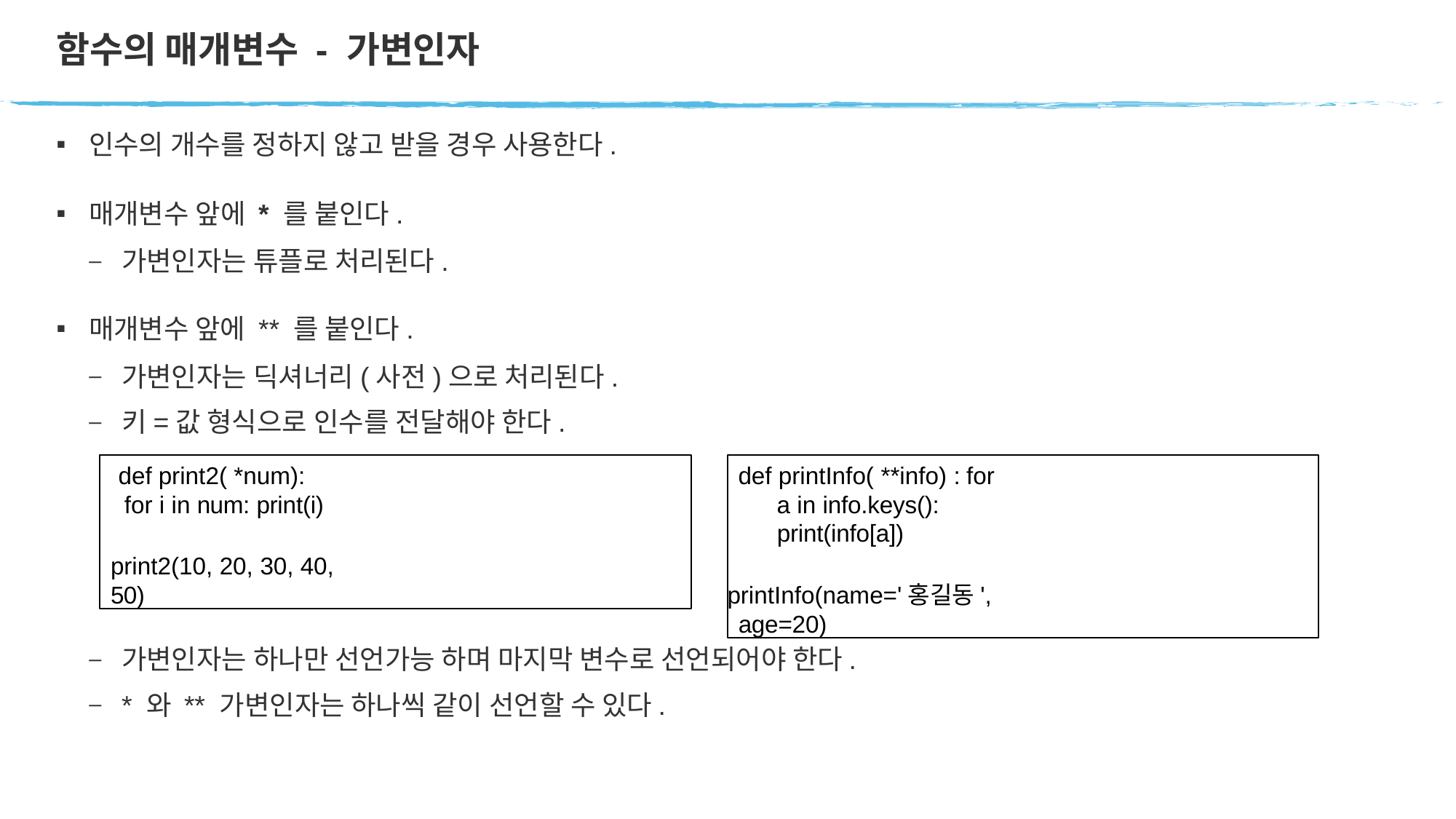

# 함수의 매개변수 - 가변인자
인수의 개수를 정하지 않고 받을 경우 사용한다.
매개변수 앞에 * 를 붙인다.
가변인자는 튜플로 처리된다.
매개변수 앞에 ** 를 붙인다.
가변인자는 딕셔너리(사전)으로 처리된다.
키=값 형식으로 인수를 전달해야 한다.
def print2( *num):     for i in num: print(i)
print2(10, 20, 30, 40, 50)
def printInfo( **info) : for a in info.keys():
print(info[a])
printInfo(name='홍길동', age=20)
가변인자는 하나만 선언가능 하며 마지막 변수로 선언되어야 한다.
* 와 ** 가변인자는 하나씩 같이 선언할 수 있다.